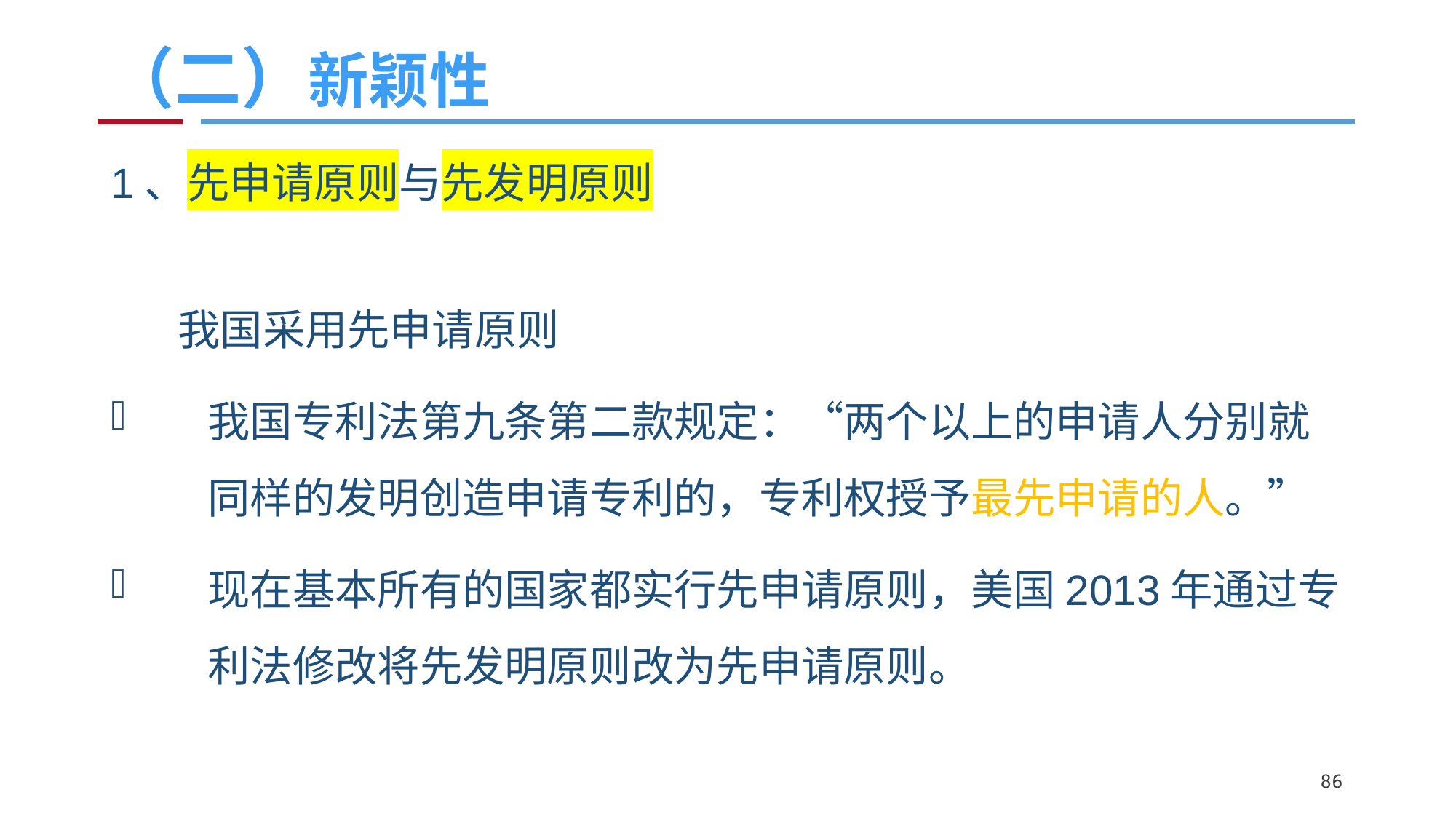

# （二）新颖性
1、先申请原则与先发明原则

      我国采用先申请原则
我国专利法第九条第二款规定：“两个以上的申请人分别就同样的发明创造申请专利的，专利权授予最先申请的人。”
现在基本所有的国家都实行先申请原则，美国2013年通过专利法修改将先发明原则改为先申请原则。
86